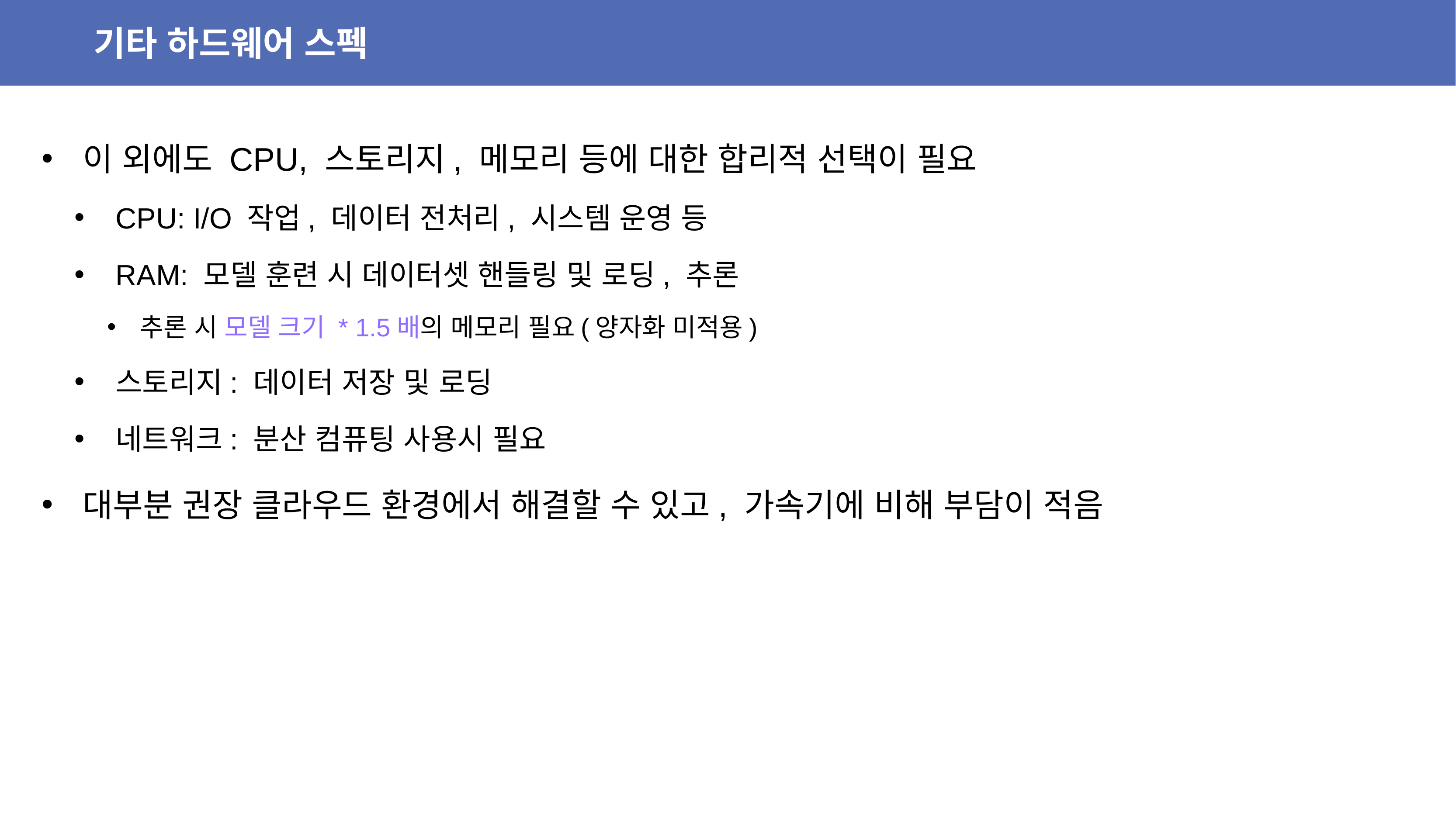

기타 하드웨어 스펙
이 외에도 CPU, 스토리지, 메모리 등에 대한 합리적 선택이 필요
CPU: I/O 작업, 데이터 전처리, 시스템 운영 등
RAM: 모델 훈련 시 데이터셋 핸들링 및 로딩, 추론
추론 시 모델 크기 * 1.5배의 메모리 필요(양자화 미적용)
스토리지: 데이터 저장 및 로딩
네트워크: 분산 컴퓨팅 사용시 필요
대부분 권장 클라우드 환경에서 해결할 수 있고, 가속기에 비해 부담이 적음